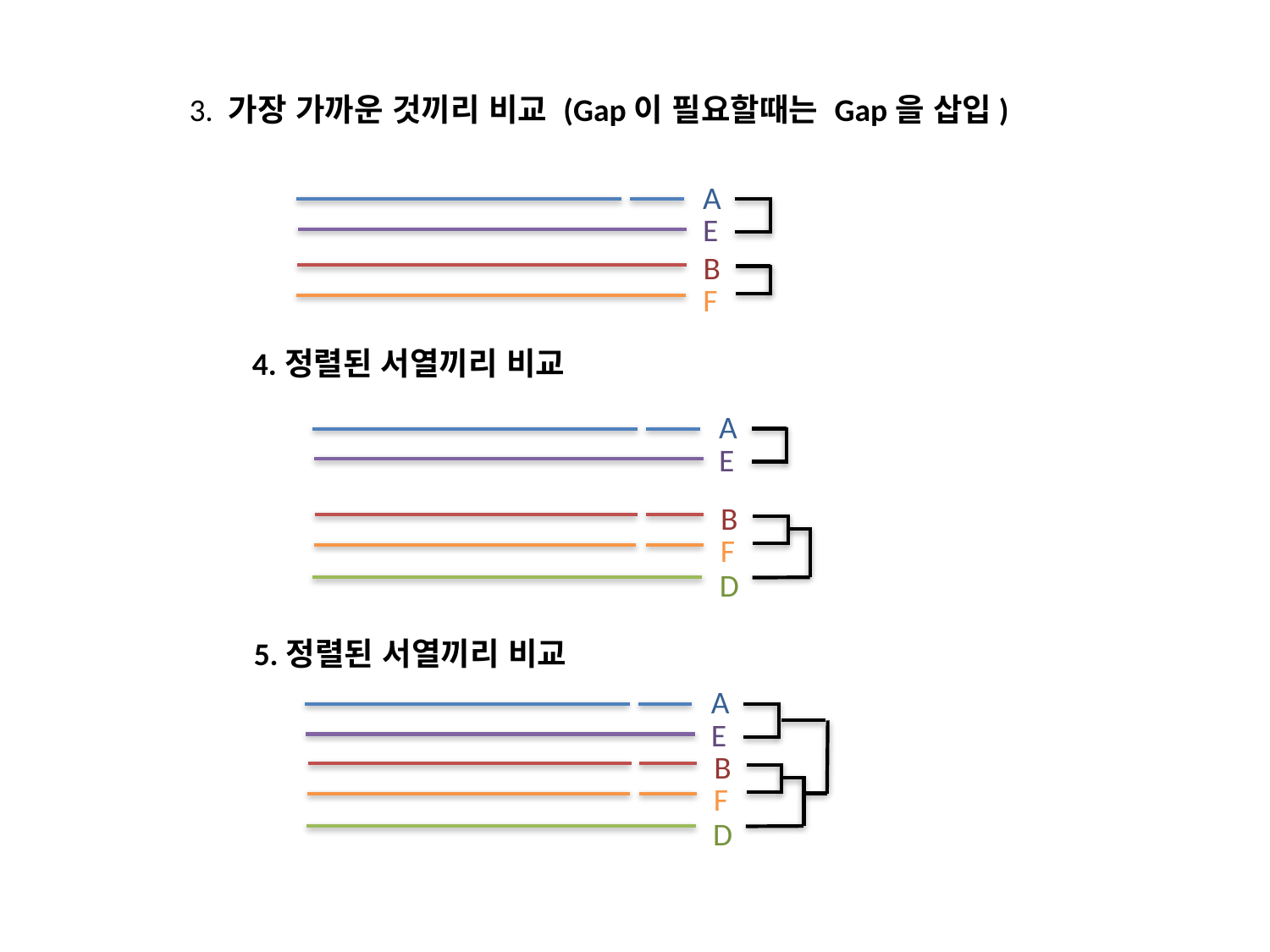

3. 가장 가까운 것끼리 비교 (Gap이 필요할때는 Gap을 삽입)
A
E
B
F
4.정렬된 서열끼리 비교
A
E
B
F
D
5.정렬된 서열끼리 비교
A
E
B
F
D